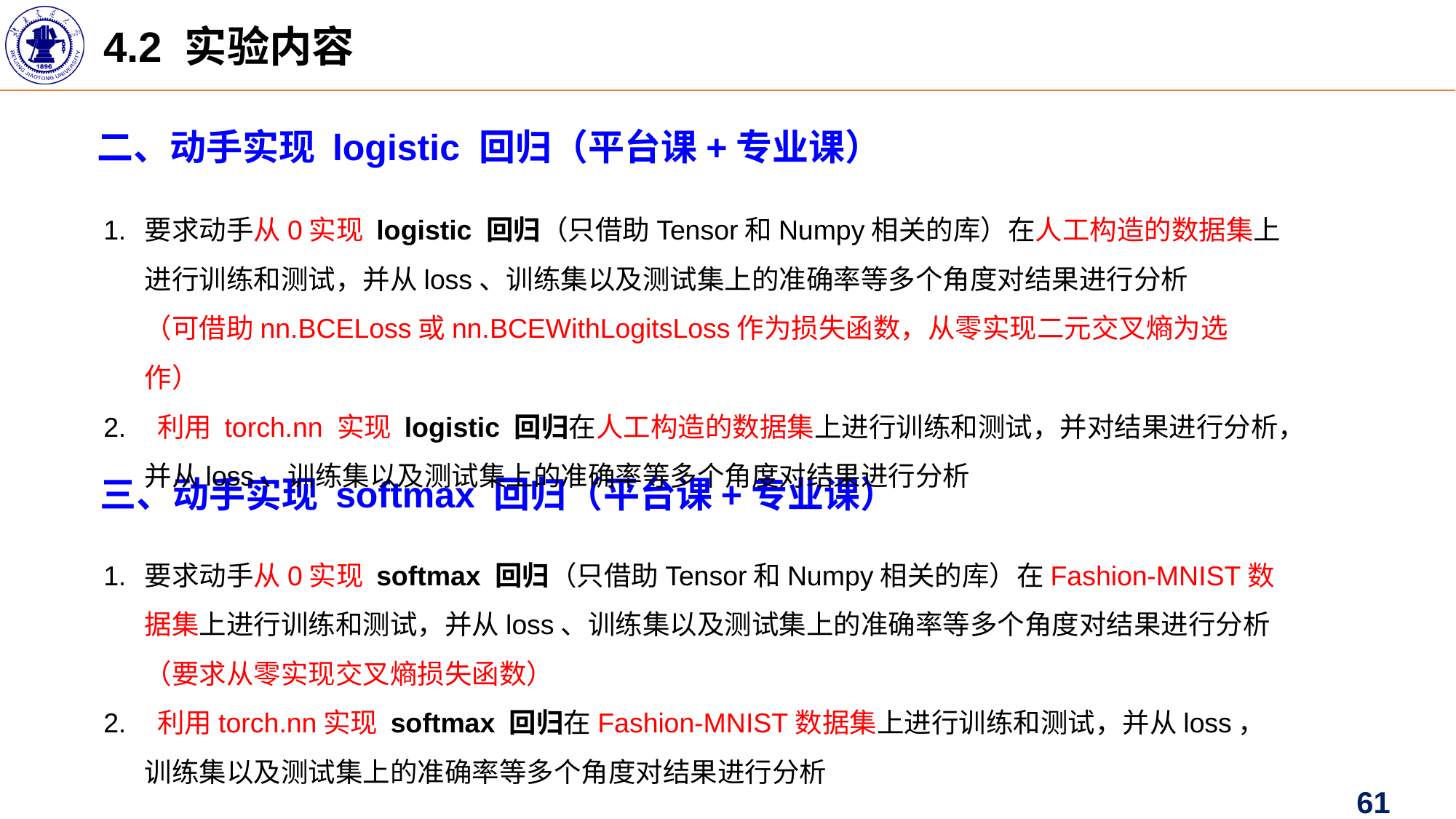

4.2 实验内容
二、动手实现 logistic 回归（平台课+专业课）
要求动手从0实现 logistic 回归（只借助Tensor和Numpy相关的库）在人工构造的数据集上进行训练和测试，并从loss、训练集以及测试集上的准确率等多个角度对结果进行分析
（可借助nn.BCELoss或nn.BCEWithLogitsLoss作为损失函数，从零实现二元交叉熵为选作）
 利用 torch.nn 实现 logistic 回归在人工构造的数据集上进行训练和测试，并对结果进行分析，并从loss、训练集以及测试集上的准确率等多个角度对结果进行分析
三、动手实现 softmax 回归（平台课+专业课）
要求动手从0实现 softmax 回归（只借助Tensor和Numpy相关的库）在Fashion-MNIST数据集上进行训练和测试，并从loss、训练集以及测试集上的准确率等多个角度对结果进行分析
（要求从零实现交叉熵损失函数）
 利用torch.nn实现 softmax 回归在Fashion-MNIST数据集上进行训练和测试，并从loss，训练集以及测试集上的准确率等多个角度对结果进行分析